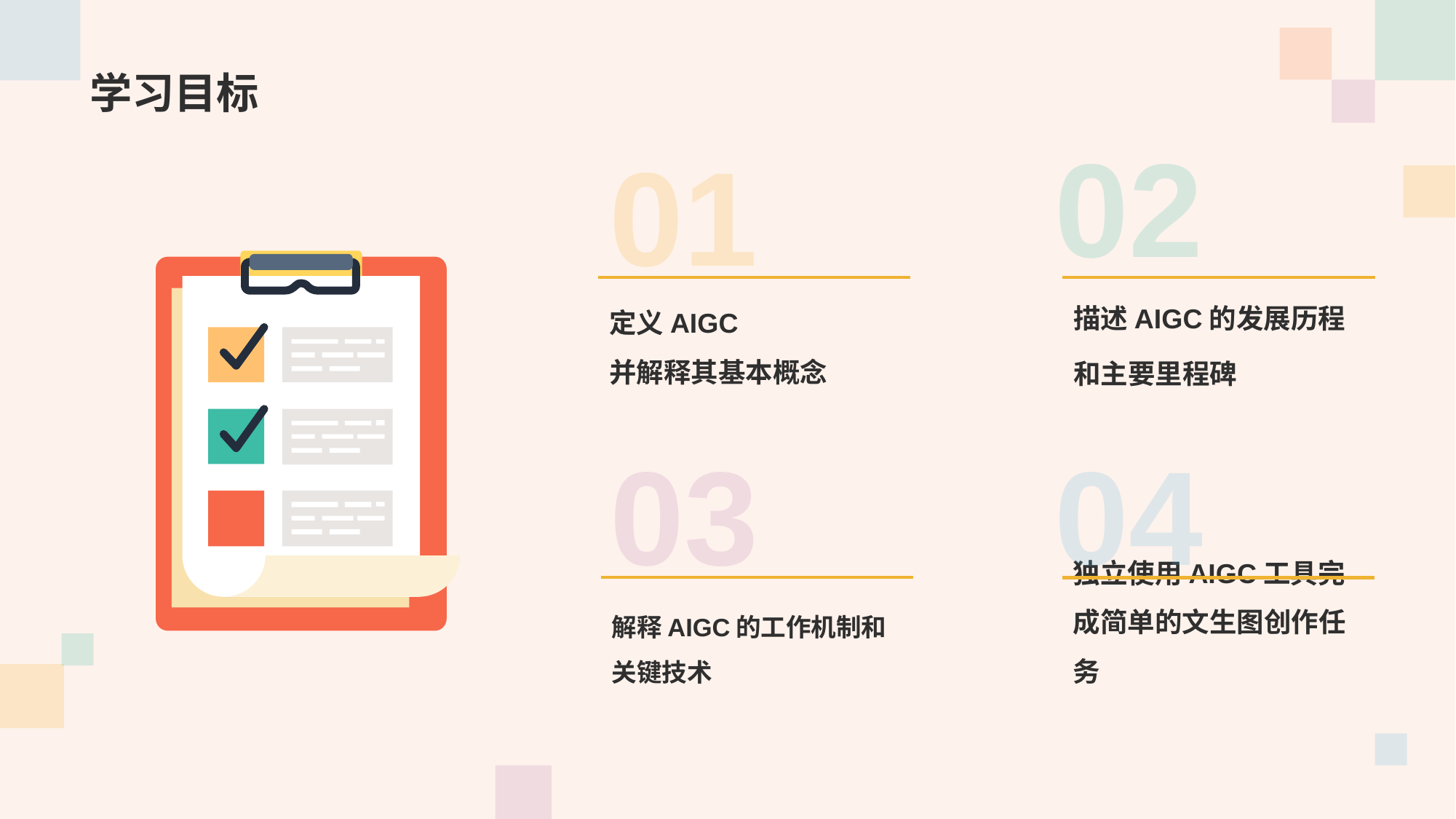

# 学习目标
02
描述AIGC的发展历程和主要里程碑
01
定义AIGC
并解释其基本概念

04
独立使用AIGC工具完成简单的文生图创作任务
03
解释AIGC的工作机制和关键技术